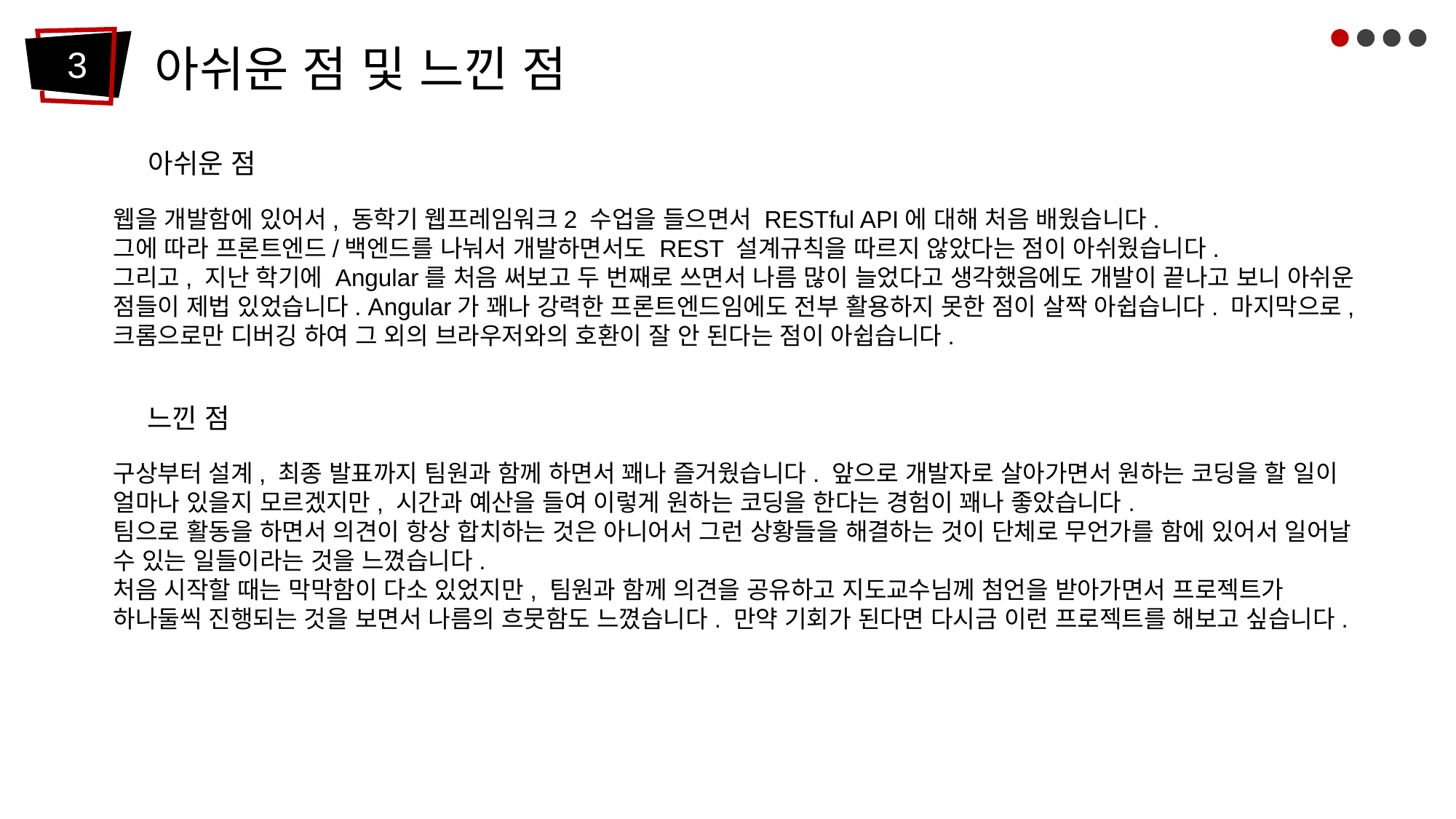

아쉬운 점 및 느낀 점
3
아쉬운 점
웹을 개발함에 있어서, 동학기 웹프레임워크2 수업을 들으면서 RESTful API에 대해 처음 배웠습니다.
그에 따라 프론트엔드/백엔드를 나눠서 개발하면서도 REST 설계규칙을 따르지 않았다는 점이 아쉬웠습니다.
그리고, 지난 학기에 Angular를 처음 써보고 두 번째로 쓰면서 나름 많이 늘었다고 생각했음에도 개발이 끝나고 보니 아쉬운 점들이 제법 있었습니다. Angular가 꽤나 강력한 프론트엔드임에도 전부 활용하지 못한 점이 살짝 아쉽습니다. 마지막으로, 크롬으로만 디버깅 하여 그 외의 브라우저와의 호환이 잘 안 된다는 점이 아쉽습니다.
느낀 점
구상부터 설계, 최종 발표까지 팀원과 함께 하면서 꽤나 즐거웠습니다. 앞으로 개발자로 살아가면서 원하는 코딩을 할 일이 얼마나 있을지 모르겠지만, 시간과 예산을 들여 이렇게 원하는 코딩을 한다는 경험이 꽤나 좋았습니다.
팀으로 활동을 하면서 의견이 항상 합치하는 것은 아니어서 그런 상황들을 해결하는 것이 단체로 무언가를 함에 있어서 일어날 수 있는 일들이라는 것을 느꼈습니다.
처음 시작할 때는 막막함이 다소 있었지만, 팀원과 함께 의견을 공유하고 지도교수님께 첨언을 받아가면서 프로젝트가 하나둘씩 진행되는 것을 보면서 나름의 흐뭇함도 느꼈습니다. 만약 기회가 된다면 다시금 이런 프로젝트를 해보고 싶습니다.